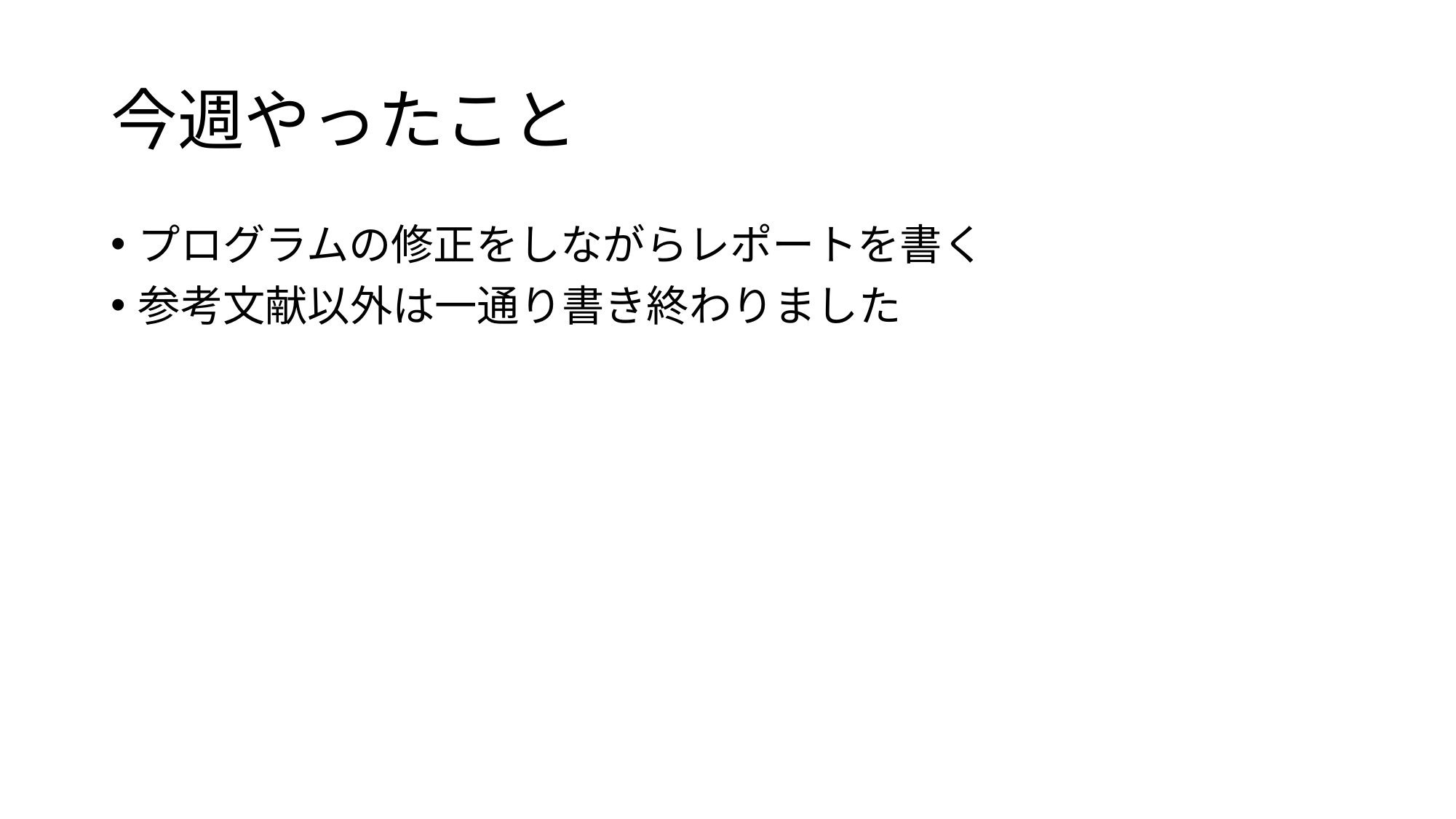

# 今週やったこと
プログラムの修正をしながらレポートを書く
参考文献以外は一通り書き終わりました